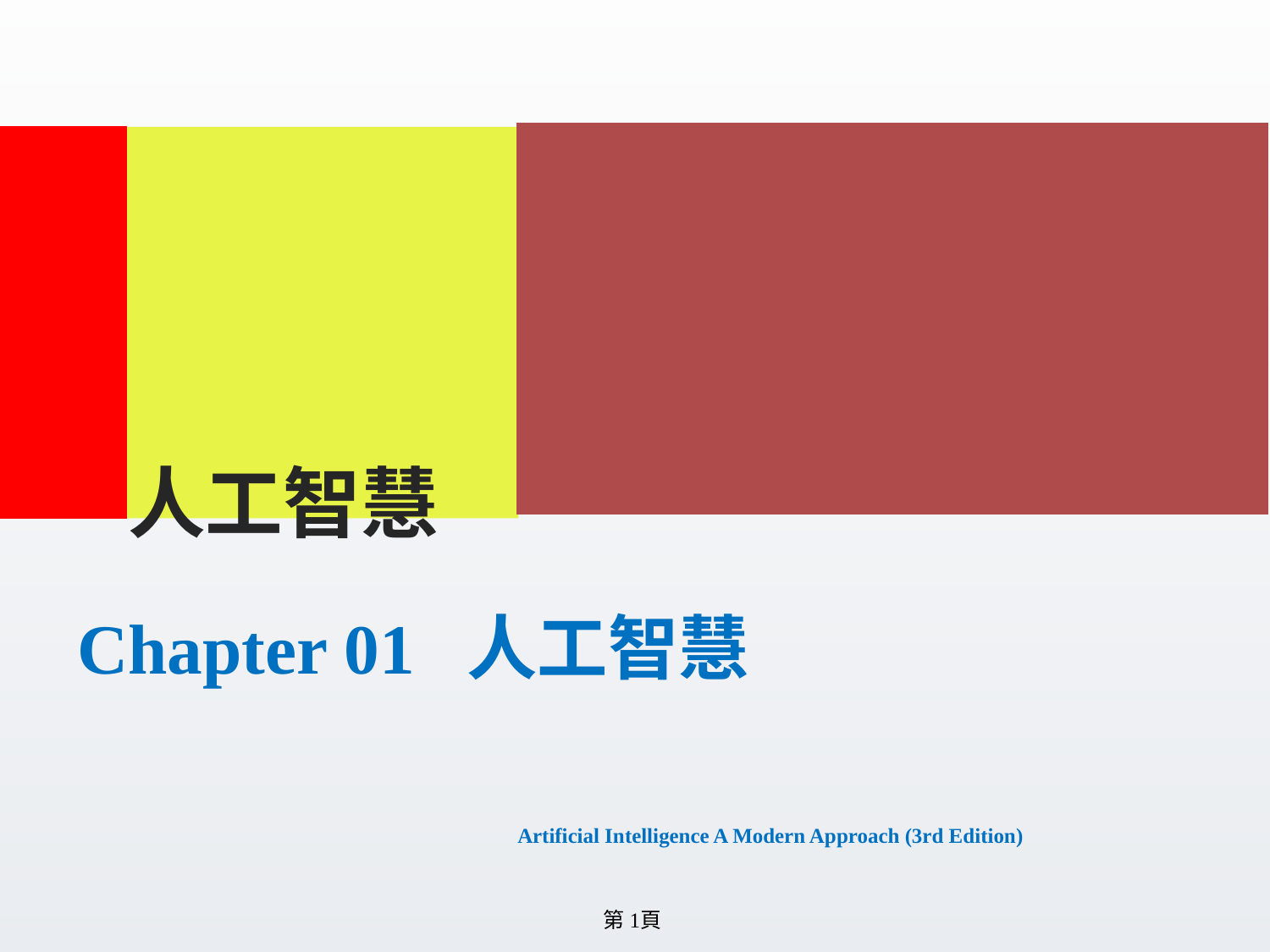

人工智慧
# Chapter 01  人工智慧 　　　　　　Artificial Intelligence A Modern Approach (3rd Edition)